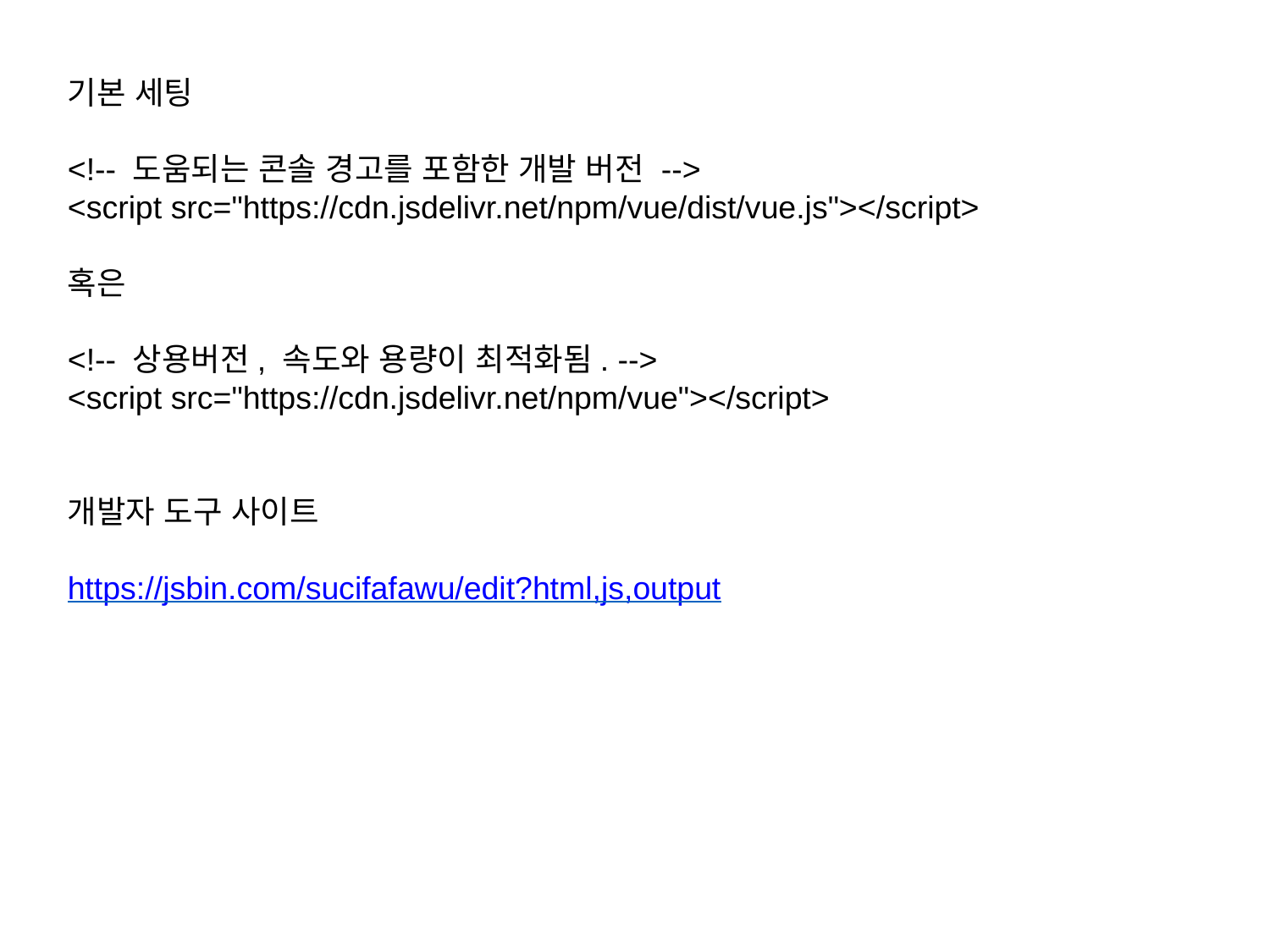

기본 세팅

<!-- 도움되는 콘솔 경고를 포함한 개발 버전 -->
<script src="https://cdn.jsdelivr.net/npm/vue/dist/vue.js"></script>

혹은

<!-- 상용버전, 속도와 용량이 최적화됨. -->
<script src="https://cdn.jsdelivr.net/npm/vue"></script>

개발자 도구 사이트

https://jsbin.com/sucifafawu/edit?html,js,output